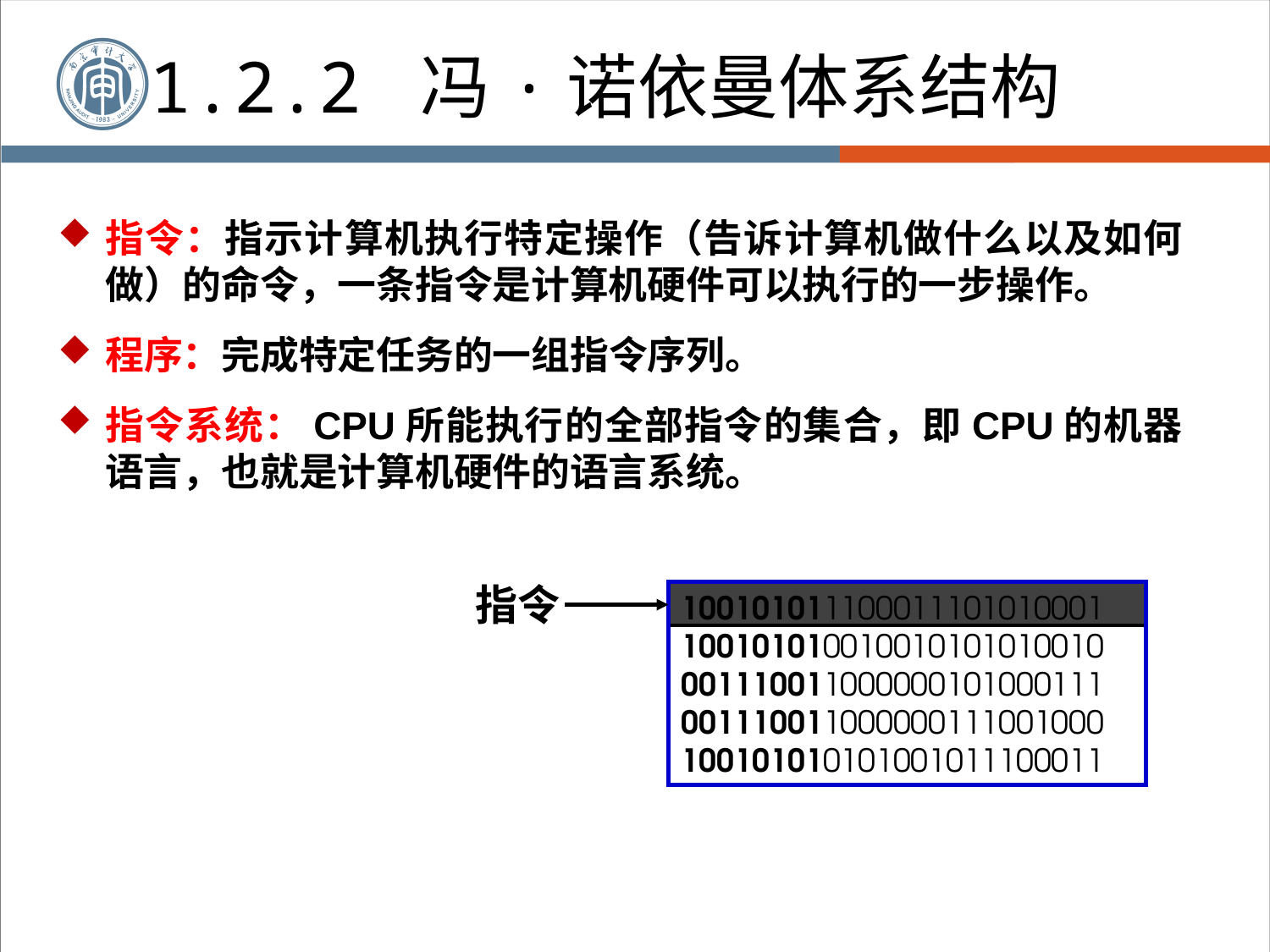

1.2.2 冯·诺依曼体系结构
指令：指示计算机执行特定操作（告诉计算机做什么以及如何做）的命令，一条指令是计算机硬件可以执行的一步操作。
程序：完成特定任务的一组指令序列。
指令系统：CPU所能执行的全部指令的集合，即CPU的机器语言，也就是计算机硬件的语言系统。
指令

100101011100011101010001
100101010010010101010010
001110011000000101000111
001110011000000111001000
100101010101001011100011